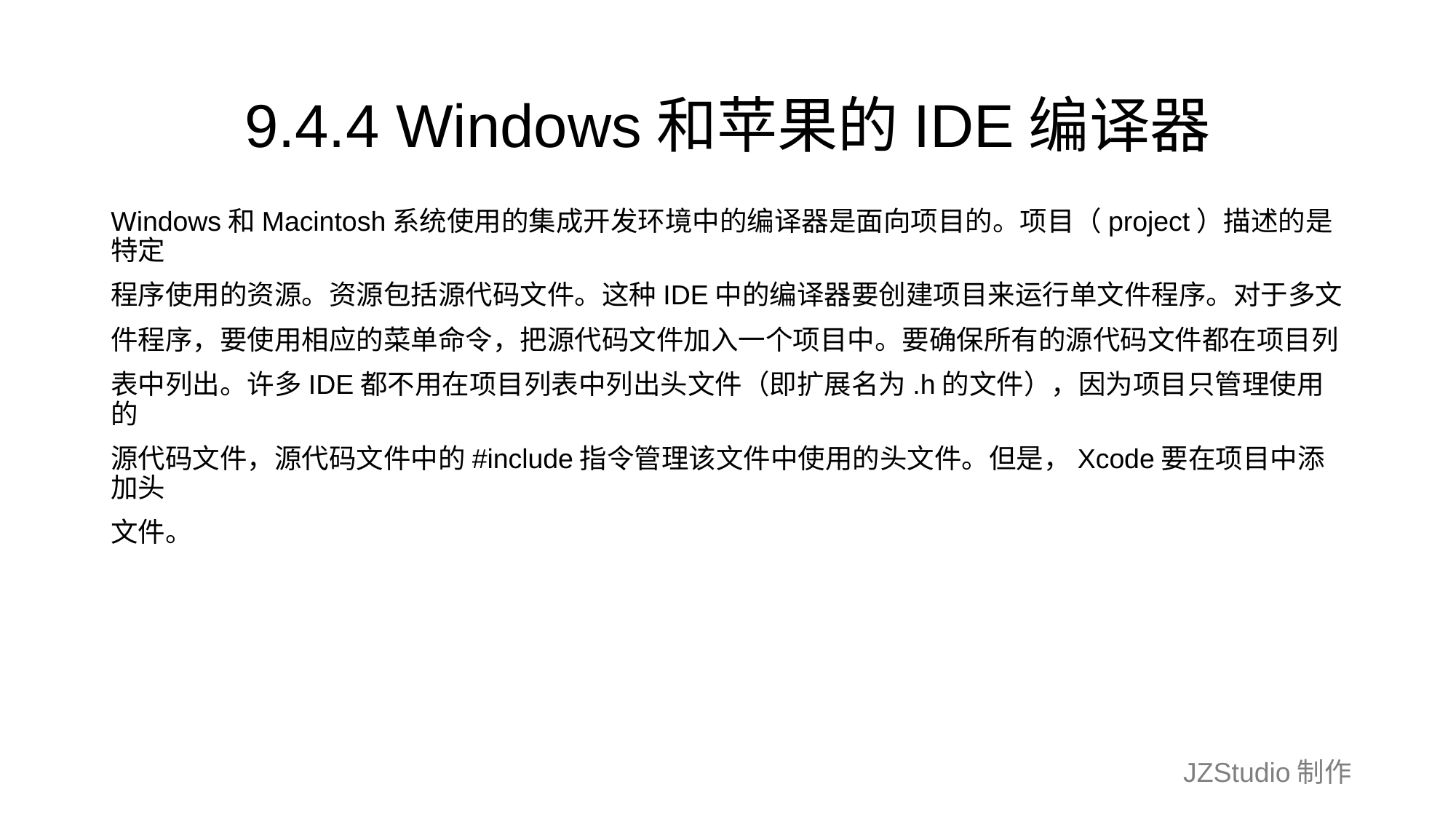

# 9.4.4 Windows和苹果的IDE编译器
Windows和Macintosh系统使用的集成开发环境中的编译器是面向项目的。项目（project）描述的是特定
程序使用的资源。资源包括源代码文件。这种IDE中的编译器要创建项目来运行单文件程序。对于多文
件程序，要使用相应的菜单命令，把源代码文件加入一个项目中。要确保所有的源代码文件都在项目列
表中列出。许多IDE都不用在项目列表中列出头文件（即扩展名为.h的文件），因为项目只管理使用的
源代码文件，源代码文件中的#include指令管理该文件中使用的头文件。但是，Xcode要在项目中添加头
文件。